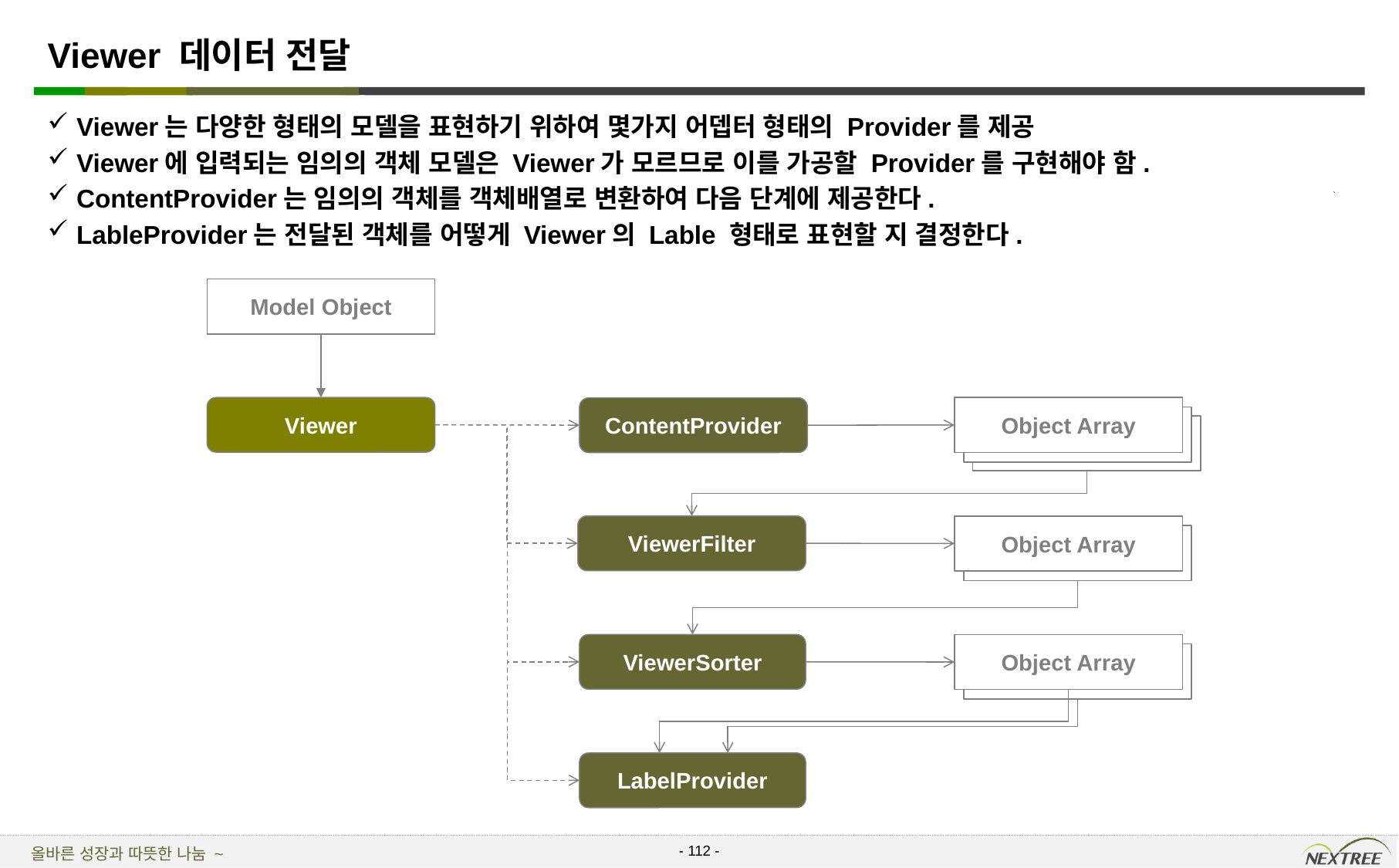

# Viewer 데이터 전달
Viewer는 다양한 형태의 모델을 표현하기 위하여 몇가지 어뎁터 형태의 Provider를 제공
Viewer에 입력되는 임의의 객체 모델은 Viewer가 모르므로 이를 가공할 Provider를 구현해야 함.
ContentProvider는 임의의 객체를 객체배열로 변환하여 다음 단계에 제공한다.
LableProvider는 전달된 객체를 어떻게 Viewer의 Lable 형태로 표현할 지 결정한다.
Model Object
Viewer
Object Array
ContentProvider
Student Model
Student Model
ViewerFilter
Object Array
Student Model
ViewerSorter
Object Array
Student Model

LabelProvider